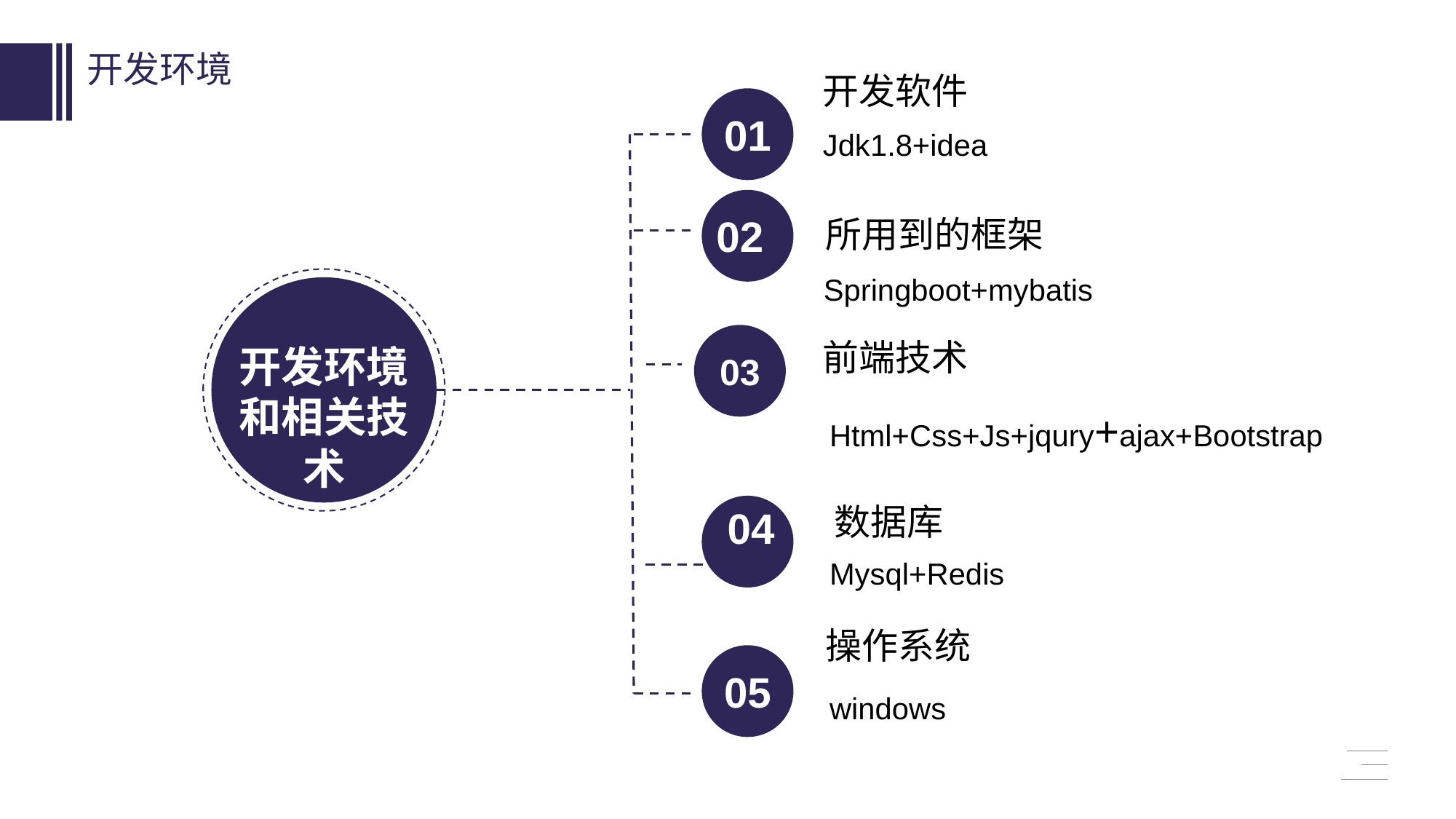

开发环境

开发软件

01
Jdk1.8+idea

02
所用到的框架
Springboot+mybatis

03
前端技术
开发环境和相关技术
Html+Css+Js+jqury+ajax+Bootstrap
数据库

04
Mysql+Redis
操作系统

05
windows